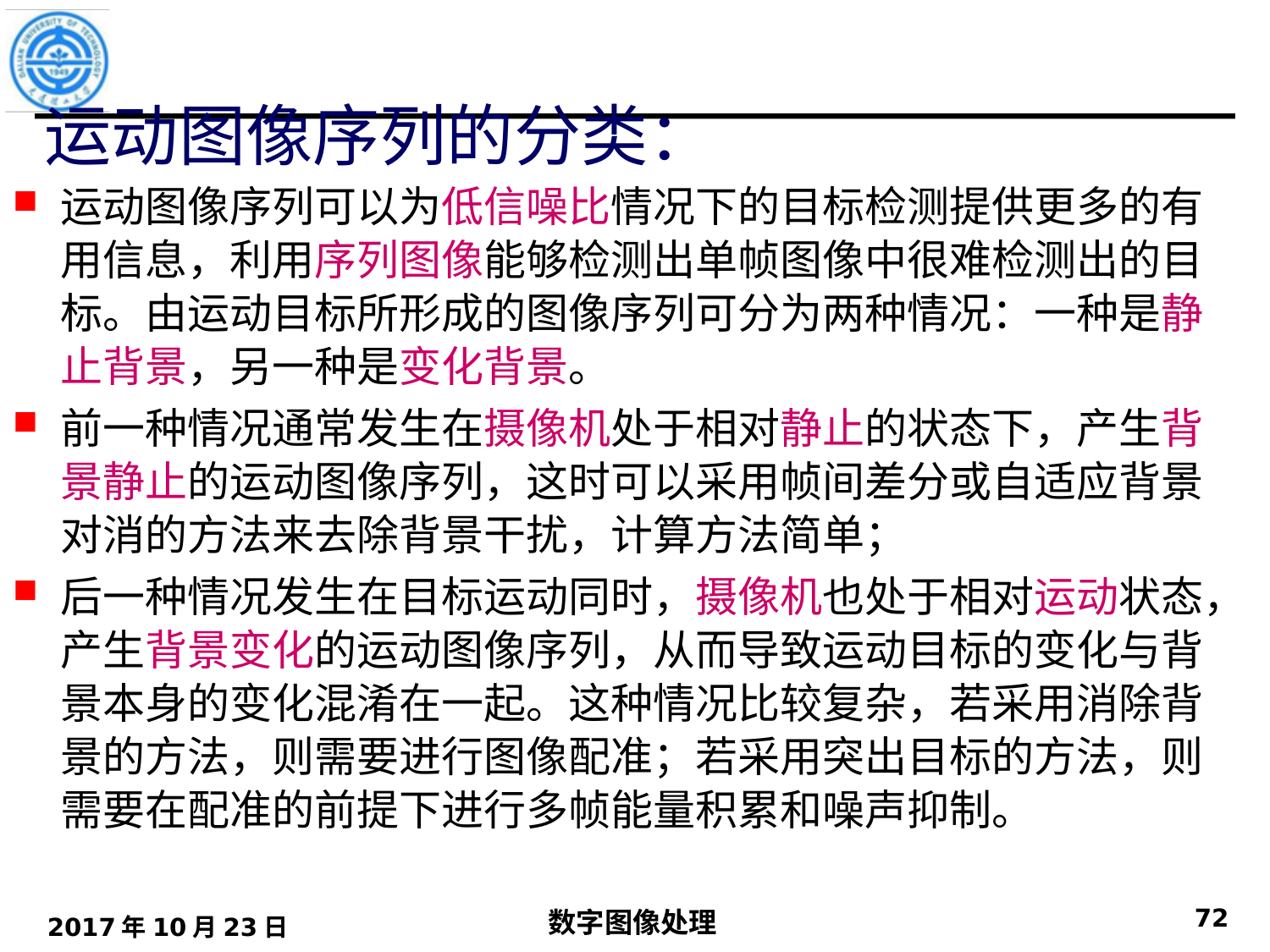

# 运动图像序列的分类：
运动图像序列可以为低信噪比情况下的目标检测提供更多的有用信息，利用序列图像能够检测出单帧图像中很难检测出的目标。由运动目标所形成的图像序列可分为两种情况：一种是静止背景，另一种是变化背景。
前一种情况通常发生在摄像机处于相对静止的状态下，产生背景静止的运动图像序列，这时可以采用帧间差分或自适应背景对消的方法来去除背景干扰，计算方法简单；
后一种情况发生在目标运动同时，摄像机也处于相对运动状态，产生背景变化的运动图像序列，从而导致运动目标的变化与背景本身的变化混淆在一起。这种情况比较复杂，若采用消除背景的方法，则需要进行图像配准；若采用突出目标的方法，则需要在配准的前提下进行多帧能量积累和噪声抑制。